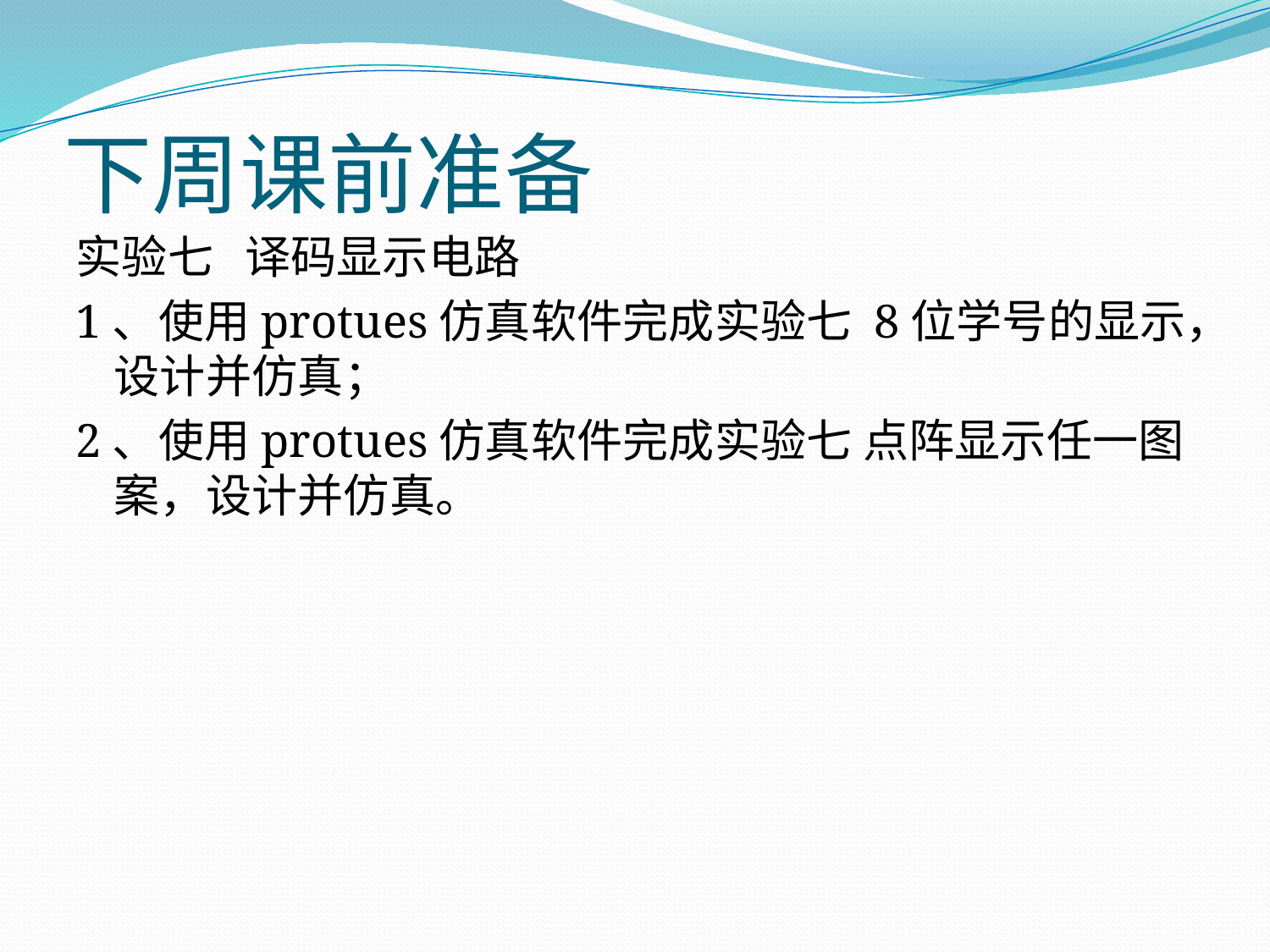

# 下周课前准备
实验七   译码显示电路
1、使用protues仿真软件完成实验七 8位学号的显示，设计并仿真；
2、使用protues仿真软件完成实验七 点阵显示任一图案，设计并仿真。